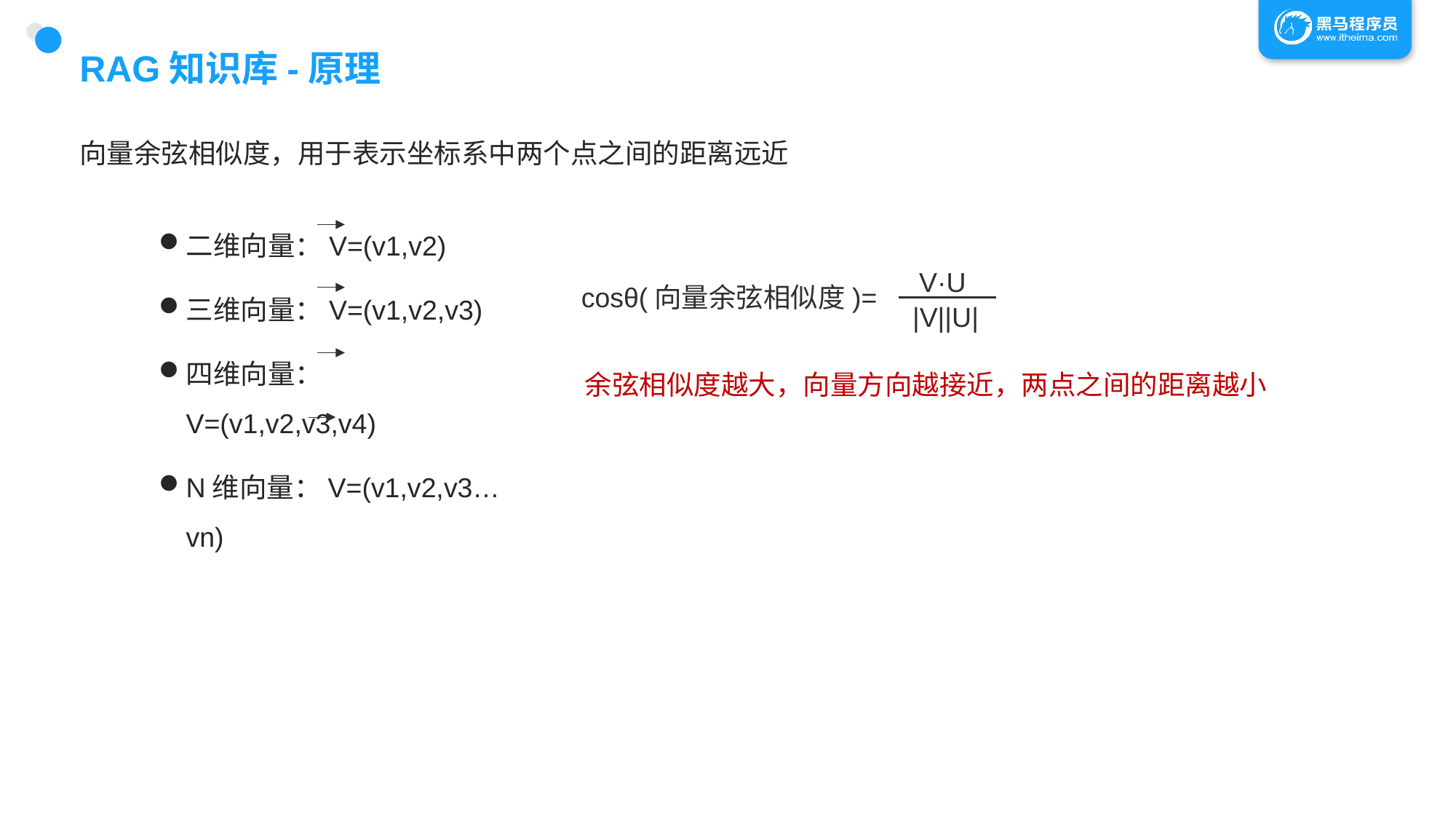

# RAG知识库-原理
向量余弦相似度，用于表示坐标系中两个点之间的距离远近
二维向量：V=(v1,v2)
三维向量：V=(v1,v2,v3)
四维向量：V=(v1,v2,v3,v4)
N维向量：V=(v1,v2,v3…vn)
V·U
cosθ(向量余弦相似度)=
|V||U|

余弦相似度越大，向量方向越接近，两点之间的距离越小